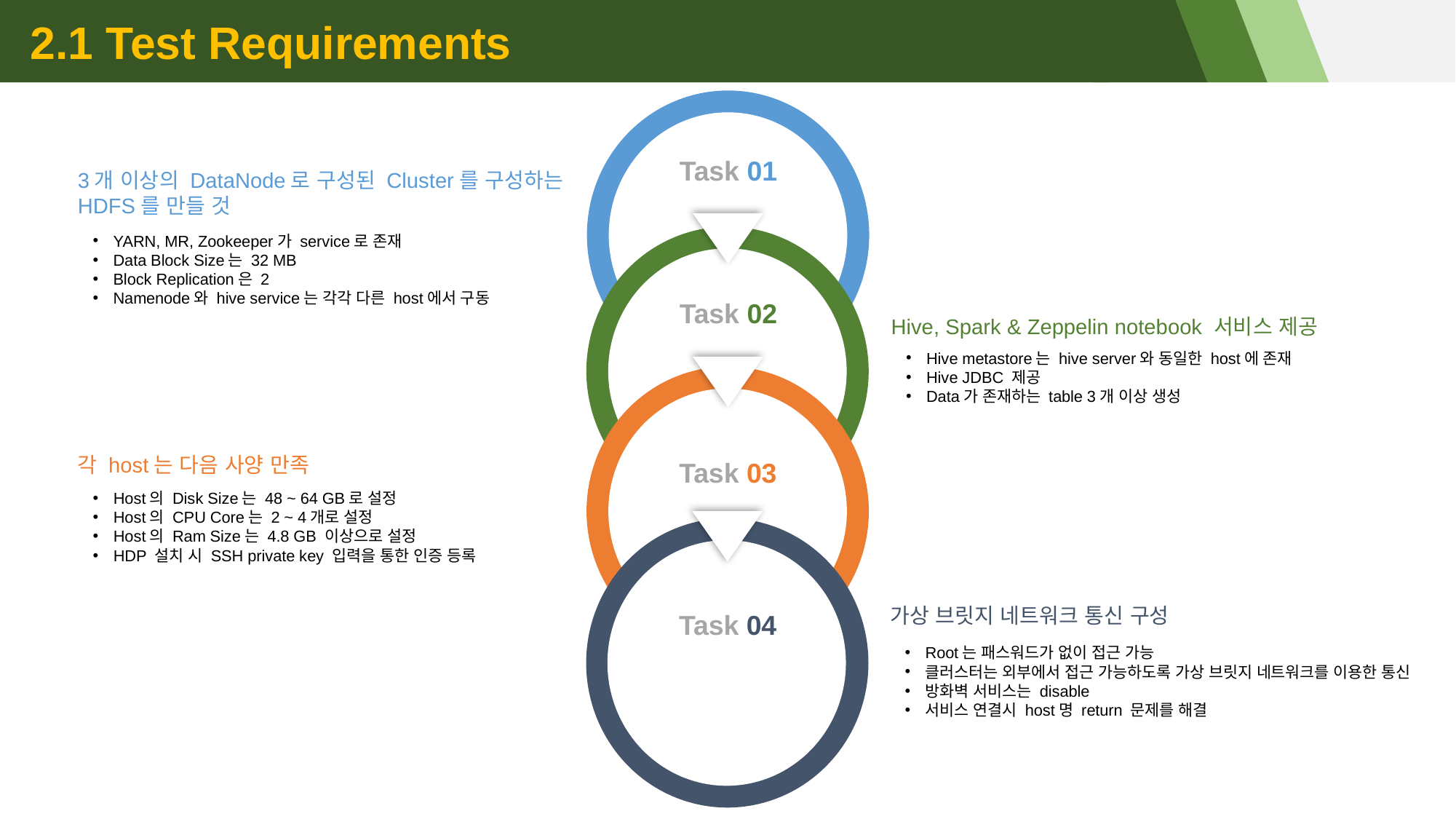

2.1 Test Requirements

Task 01

Task 02

Task 03

Task 04
3개 이상의 DataNode로 구성된 Cluster를 구성하는 HDFS를 만들 것
YARN, MR, Zookeeper가 service로 존재
Data Block Size는 32 MB
Block Replication은 2
Namenode와 hive service는 각각 다른 host에서 구동
Hive, Spark & Zeppelin notebook 서비스 제공
Hive metastore는 hive server와 동일한 host에 존재
Hive JDBC 제공
Data가 존재하는 table 3개 이상 생성
각 host는 다음 사양 만족
Host의 Disk Size는 48 ~ 64 GB로 설정
Host의 CPU Core는 2 ~ 4개로 설정
Host의 Ram Size는 4.8 GB 이상으로 설정
HDP 설치 시 SSH private key 입력을 통한 인증 등록
가상 브릿지 네트워크 통신 구성
Root는 패스워드가 없이 접근 가능
클러스터는 외부에서 접근 가능하도록 가상 브릿지 네트워크를 이용한 통신
방화벽 서비스는 disable
서비스 연결시 host명 return 문제를 해결